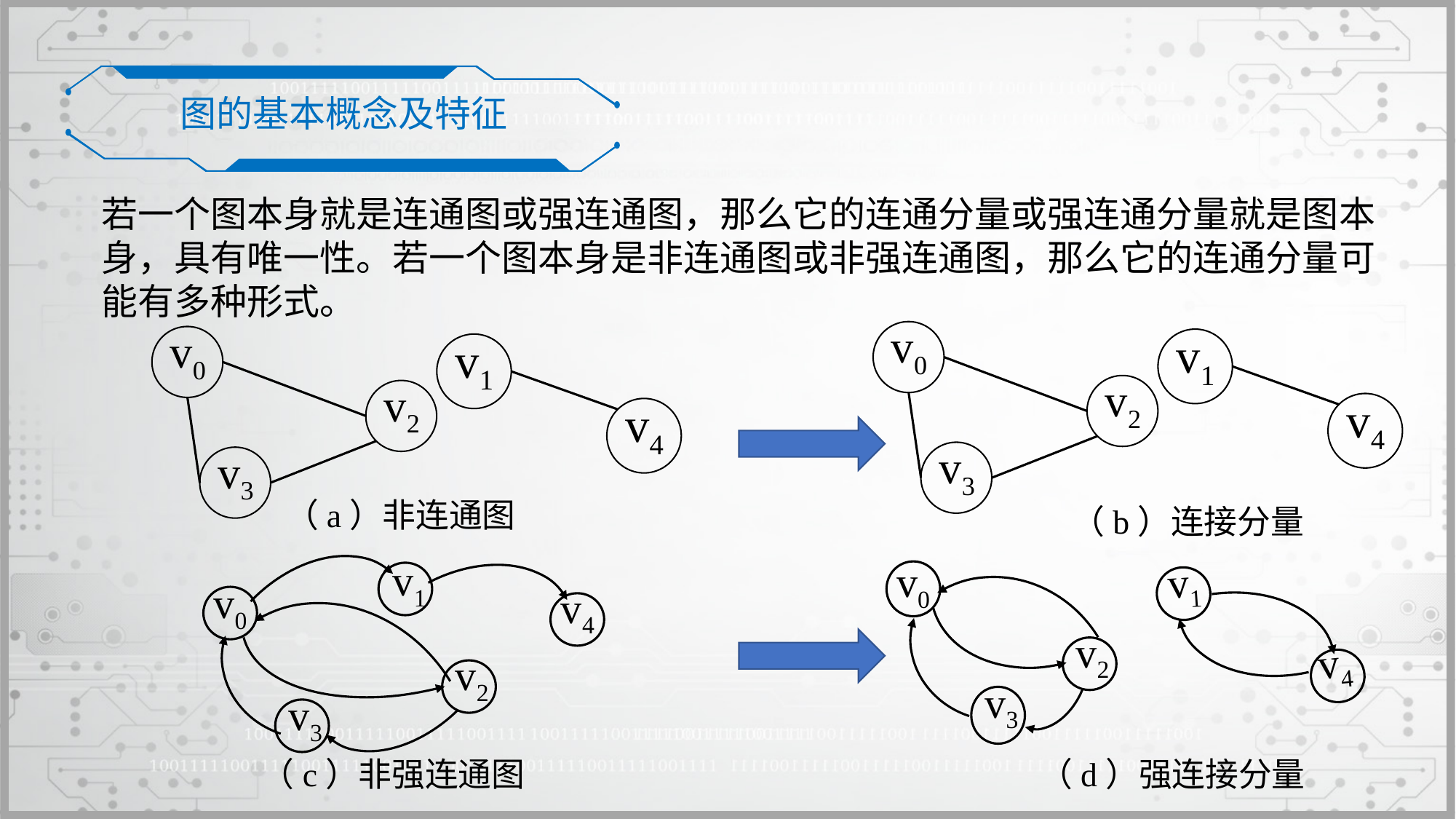

图的基本概念及特征
若一个图本身就是连通图或强连通图，那么它的连通分量或强连通分量就是图本身，具有唯一性。若一个图本身是非连通图或非强连通图，那么它的连通分量可能有多种形式。
v0

v2

v3

v0

v2

v3

v1

v4

v1

v4

（a）非连通图

v0

v2

v3

v1

v0

v4

v2

v3

（b）连接分量

v1

v4

（c）非强连通图
（d）强连接分量